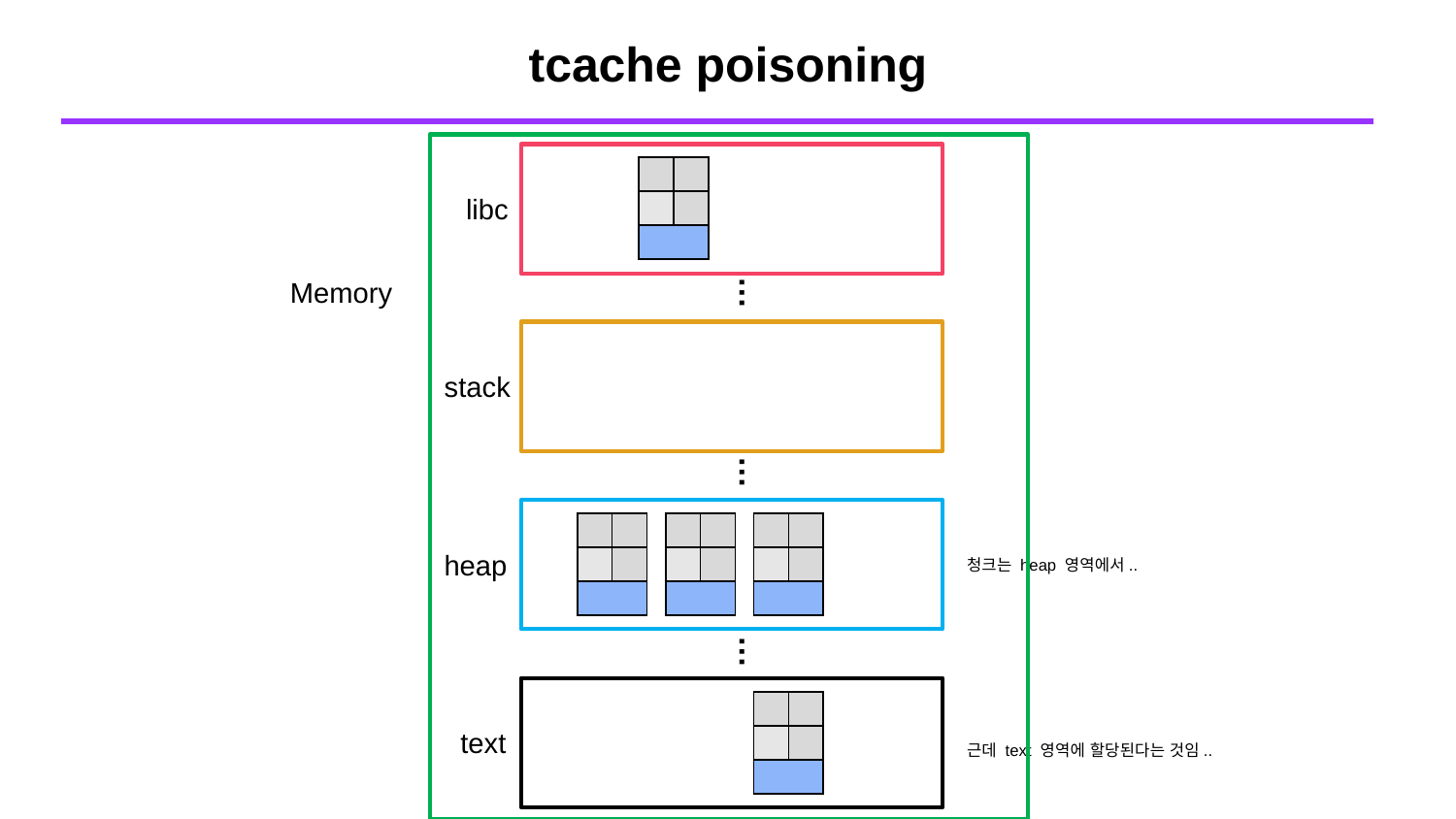

# tcache poisoning

…

|  |  |
| --- | --- |
|  |  |
|  |  |
libc
Memory

…
stack

…
|  |  |
| --- | --- |
|  |  |
|  |  |
|  |  |
| --- | --- |
|  |  |
|  |  |
|  |  |
| --- | --- |
|  |  |
|  |  |
heap
청크는 heap 영역에서..

|  |  |
| --- | --- |
|  |  |
|  |  |
text
근데 text 영역에 할당된다는 것임..